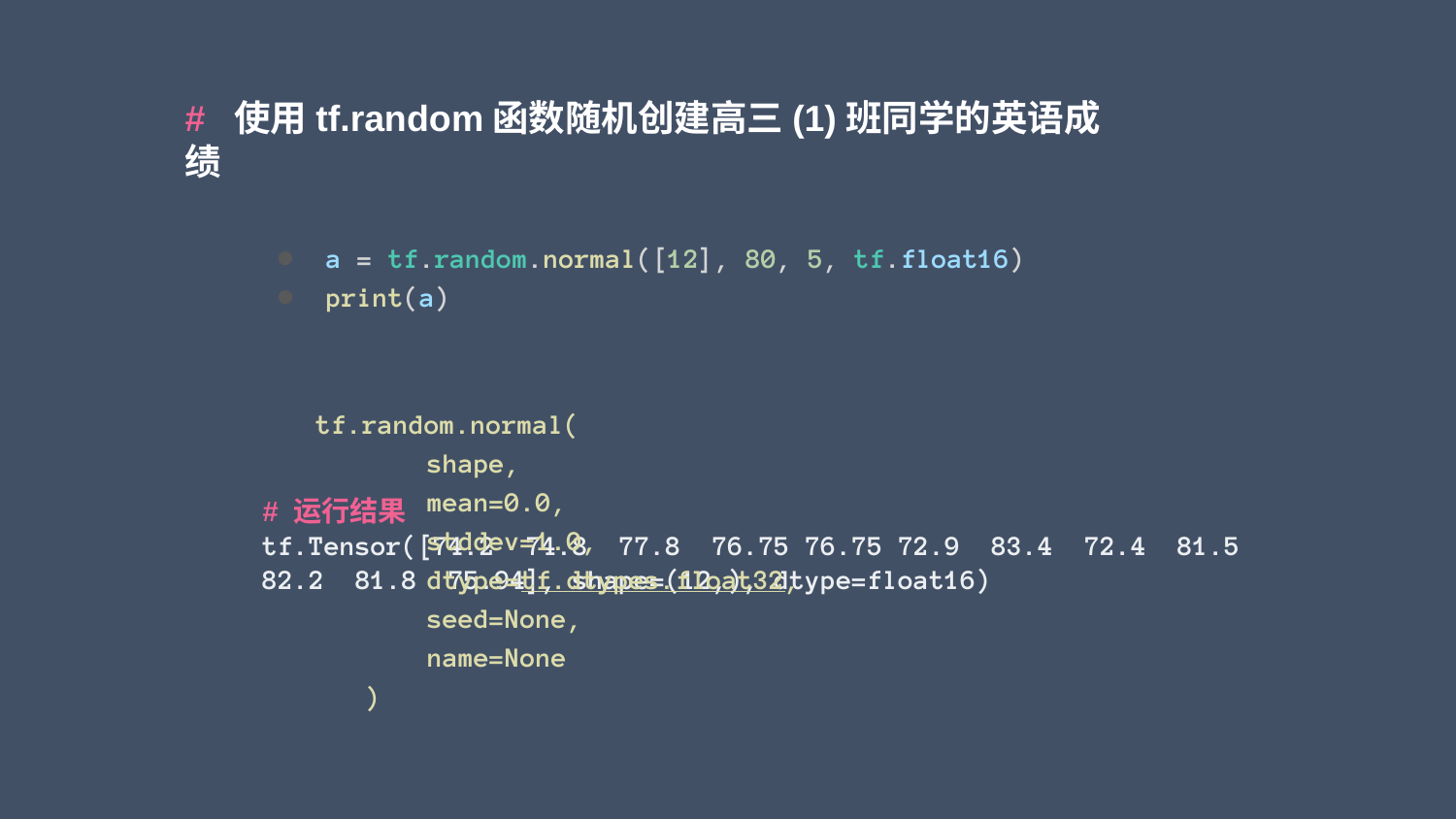

#  使用tf.random函数随机创建高三(1)班同学的英语成绩
a = tf.random.normal([12], 80, 5, tf.float16)
print(a)

tf.random.normal(
    shape,
    mean=0.0,
    stddev=1.0,
    dtype=tf.dtypes.float32,
    seed=None,
    name=None
)
# 运行结果 tf.Tensor([74.2  74.8  77.8  76.75 76.75 72.9  83.4  72.4  81.5  82.2  81.8  75.94], shape=(12,), dtype=float16)